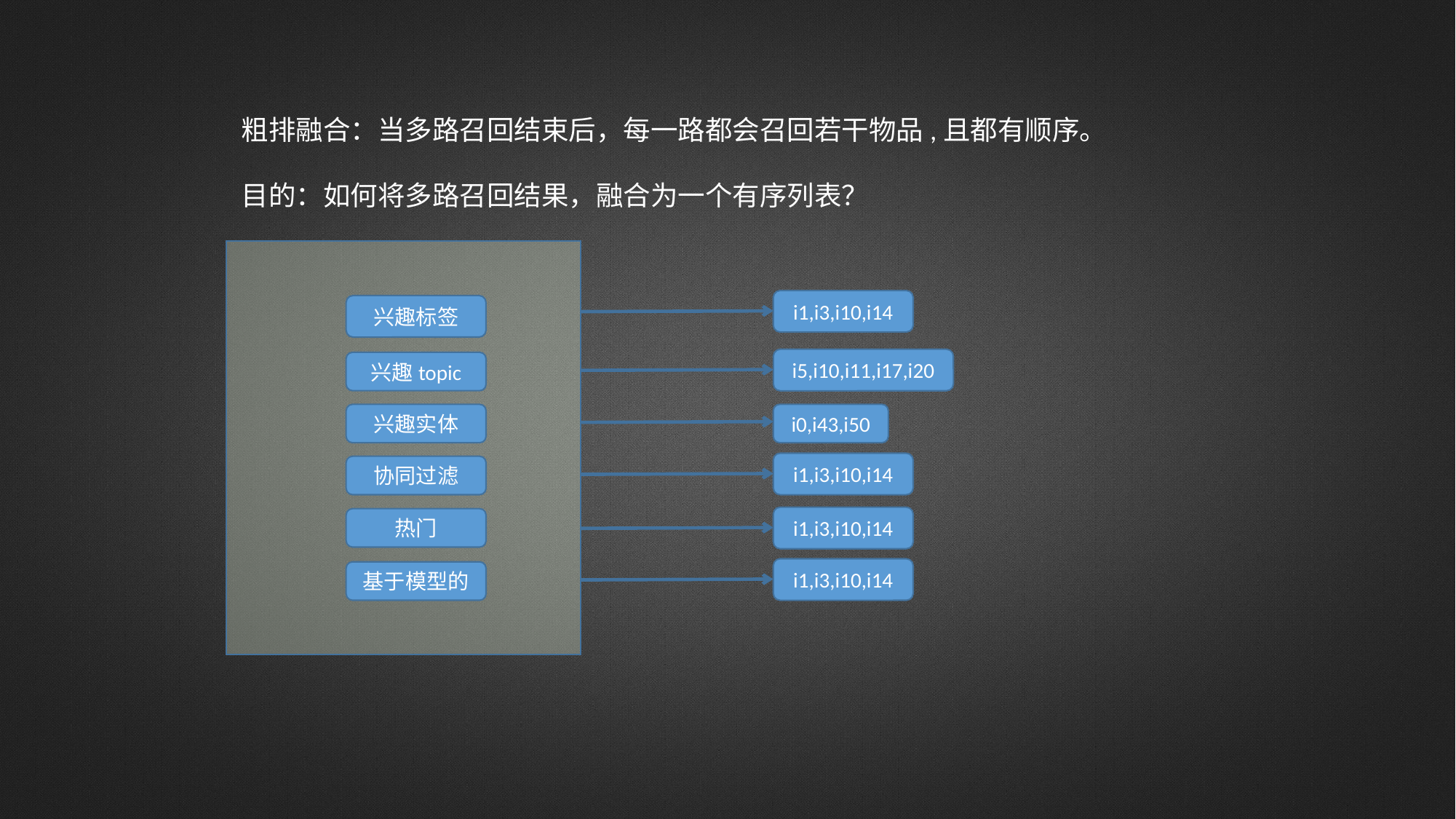

粗排融合：当多路召回结束后，每一路都会召回若干物品,且都有顺序。

目的：如何将多路召回结果，融合为一个有序列表？

i1,i3,i10,i14
兴趣标签
兴趣topic
兴趣实体
协同过滤
热门
基于模型的
i5,i10,i11,i17,i20
i0,i43,i50
i1,i3,i10,i14
i1,i3,i10,i14
i1,i3,i10,i14